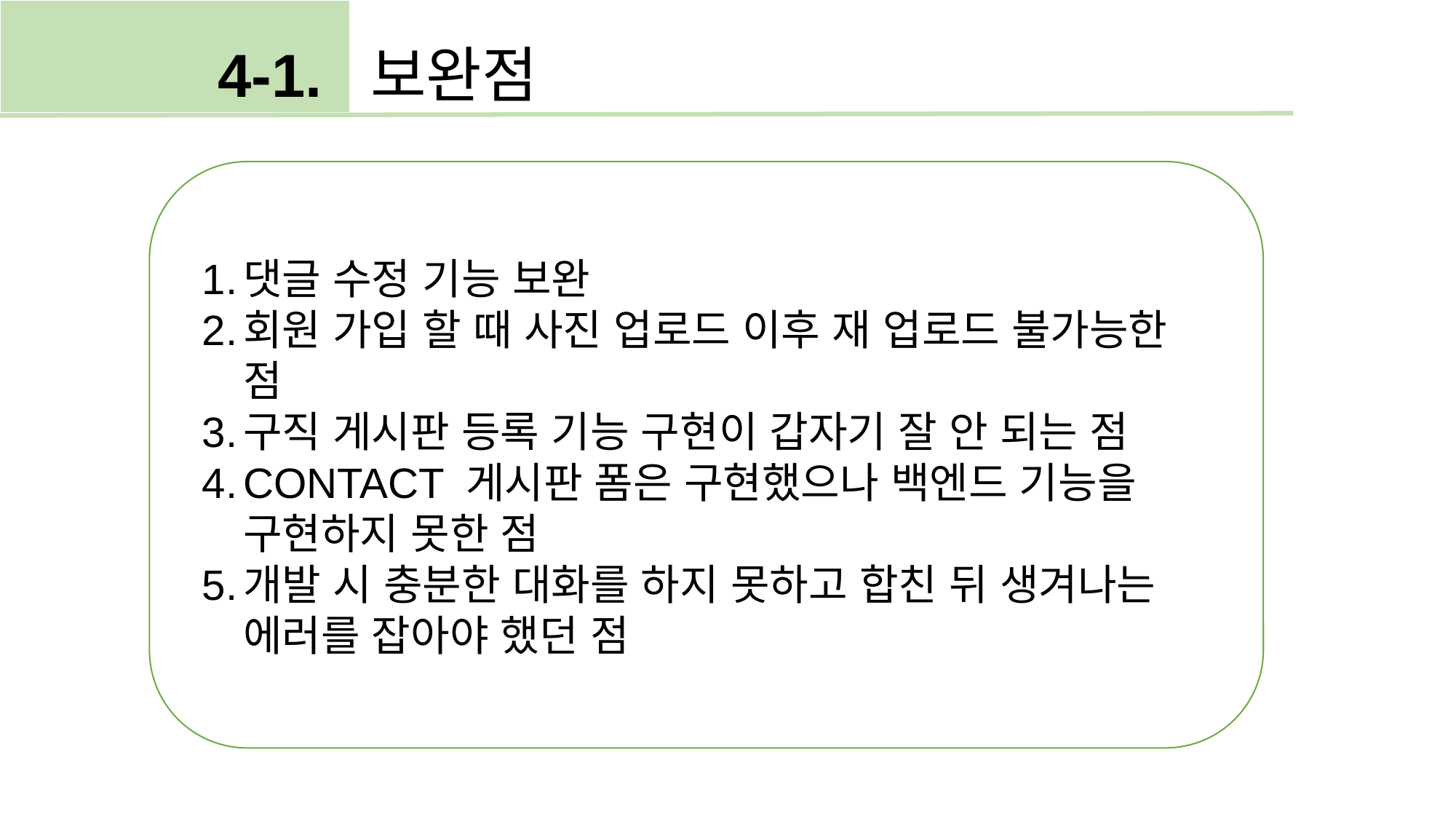

4-1.  보완점

댓글 수정 기능 보완
회원 가입 할 때 사진 업로드 이후 재 업로드 불가능한 점
구직 게시판 등록 기능 구현이 갑자기 잘 안 되는 점
CONTACT 게시판 폼은 구현했으나 백엔드 기능을 구현하지 못한 점
개발 시 충분한 대화를 하지 못하고 합친 뒤 생겨나는 에러를 잡아야 했던 점